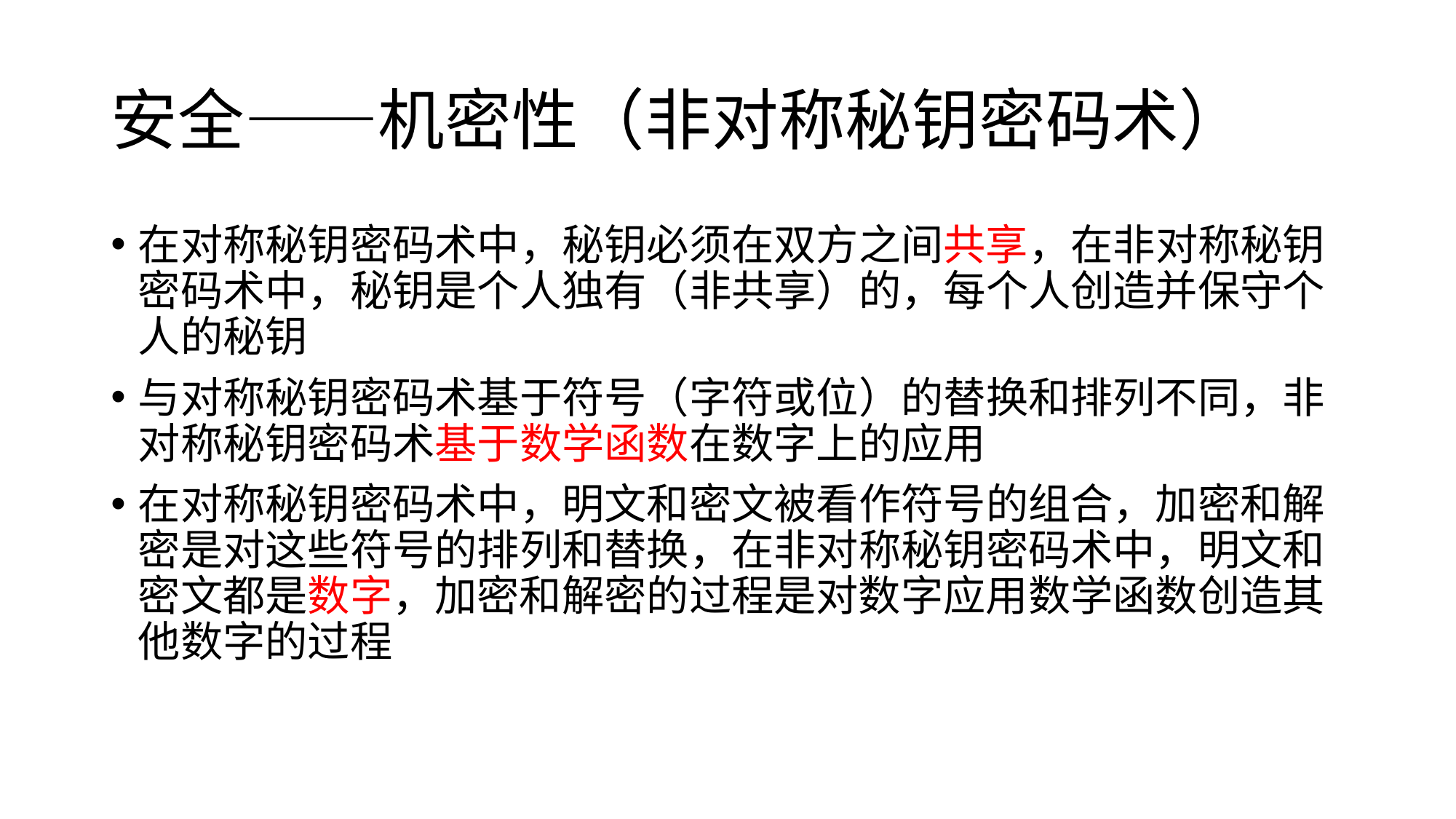

# 安全——机密性（非对称秘钥密码术）
在对称秘钥密码术中，秘钥必须在双方之间共享，在非对称秘钥密码术中，秘钥是个人独有（非共享）的，每个人创造并保守个人的秘钥
与对称秘钥密码术基于符号（字符或位）的替换和排列不同，非对称秘钥密码术基于数学函数在数字上的应用
在对称秘钥密码术中，明文和密文被看作符号的组合，加密和解密是对这些符号的排列和替换，在非对称秘钥密码术中，明文和密文都是数字，加密和解密的过程是对数字应用数学函数创造其他数字的过程